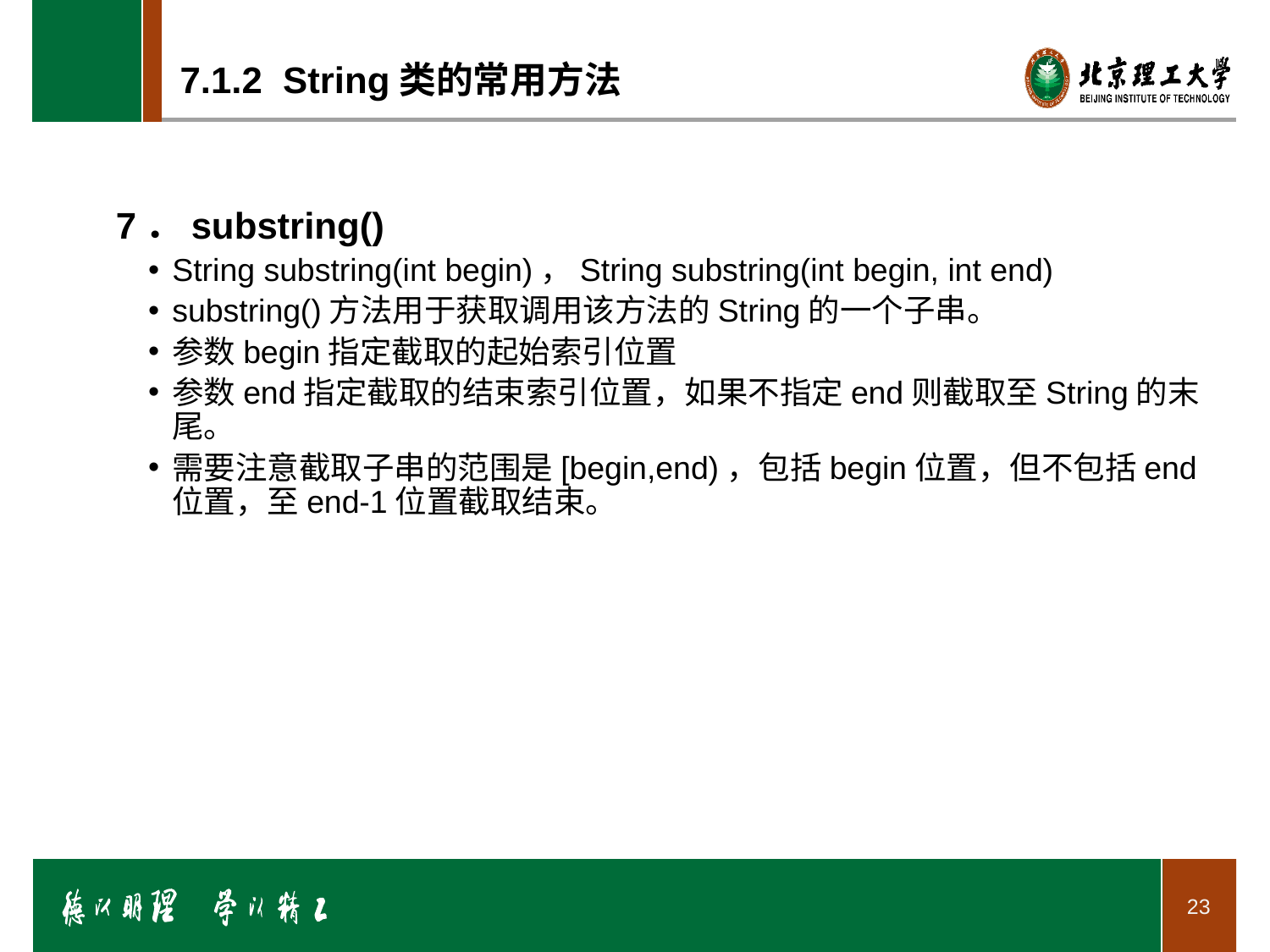

# 7.1.2  String类的常用方法
7．substring()
String substring(int begin)，String substring(int begin, int end)
substring()方法用于获取调用该方法的String的一个子串。
参数begin指定截取的起始索引位置
参数end指定截取的结束索引位置，如果不指定end则截取至String的末尾。
需要注意截取子串的范围是[begin,end)，包括begin位置，但不包括end位置，至end-1位置截取结束。